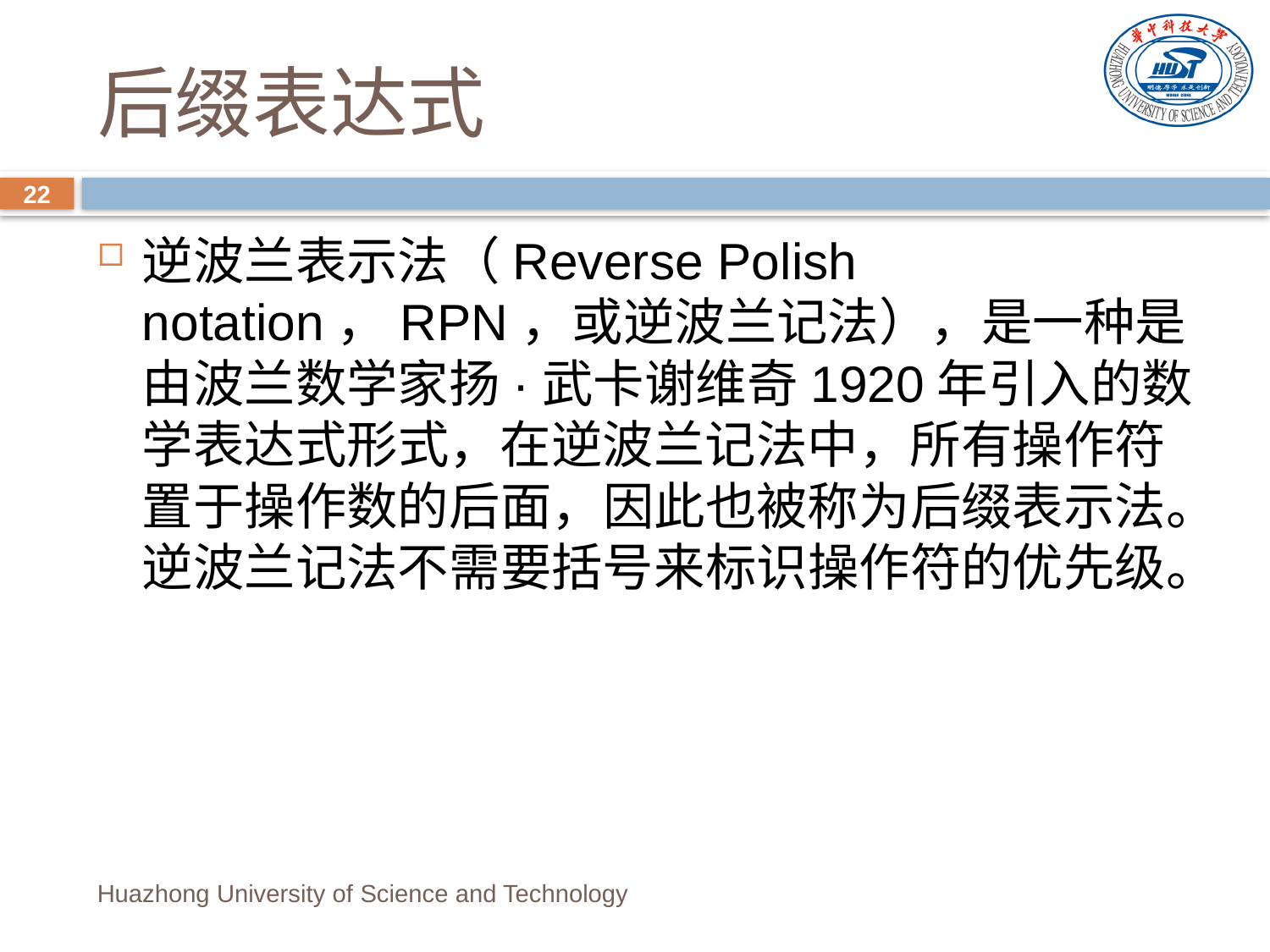

# 后缀表达式
22
逆波兰表示法（Reverse Polish notation，RPN，或逆波兰记法），是一种是由波兰数学家扬·武卡谢维奇1920年引入的数学表达式形式，在逆波兰记法中，所有操作符置于操作数的后面，因此也被称为后缀表示法。逆波兰记法不需要括号来标识操作符的优先级。

Huazhong University of Science and Technology